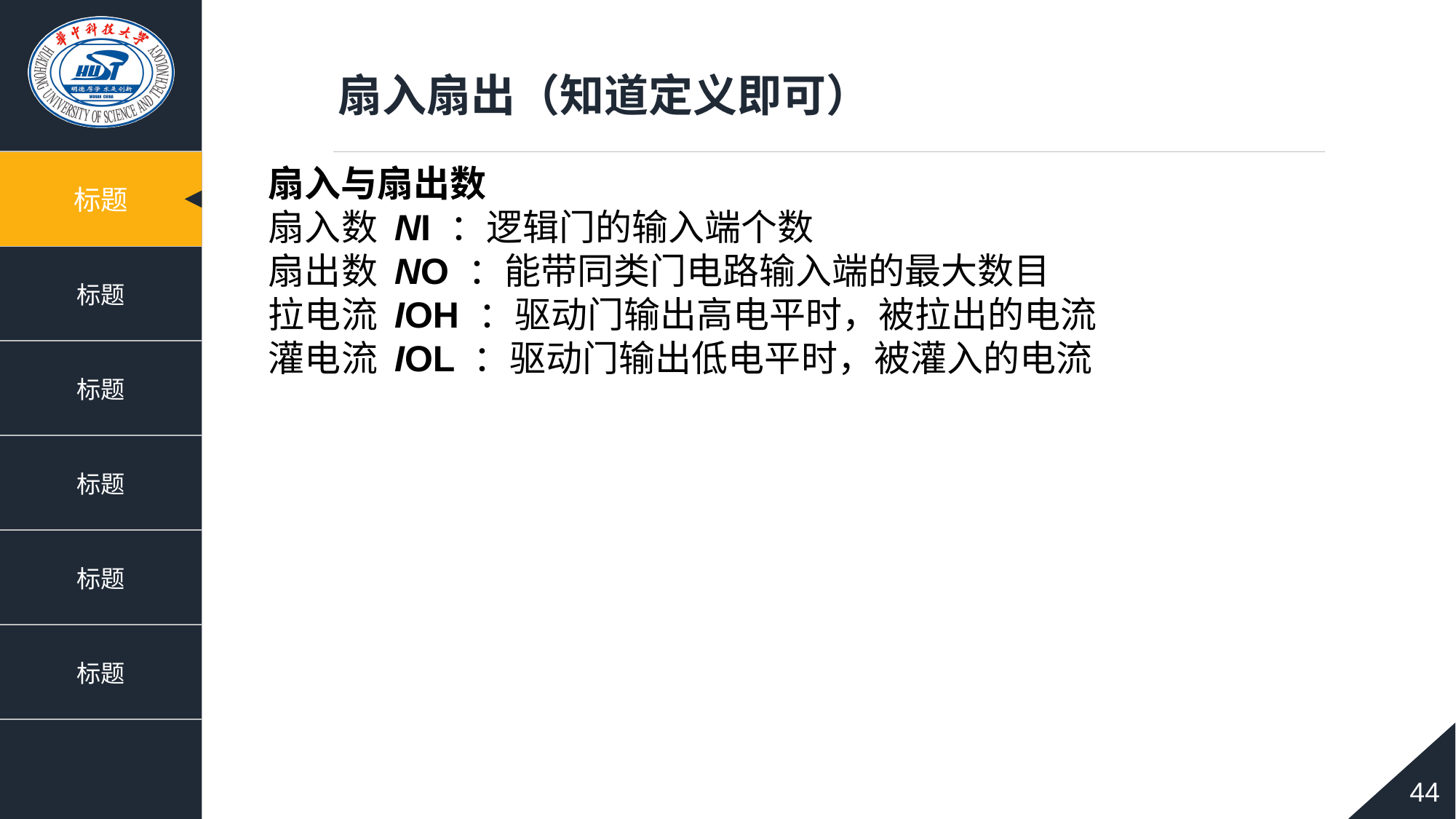

扇入扇出（知道定义即可）
扇入与扇出数
扇入数 NI ：逻辑门的输入端个数
扇出数 NO ：能带同类门电路输入端的最大数目
拉电流 IOH ：驱动门输出高电平时，被拉出的电流
灌电流 IOL ：驱动门输出低电平时，被灌入的电流